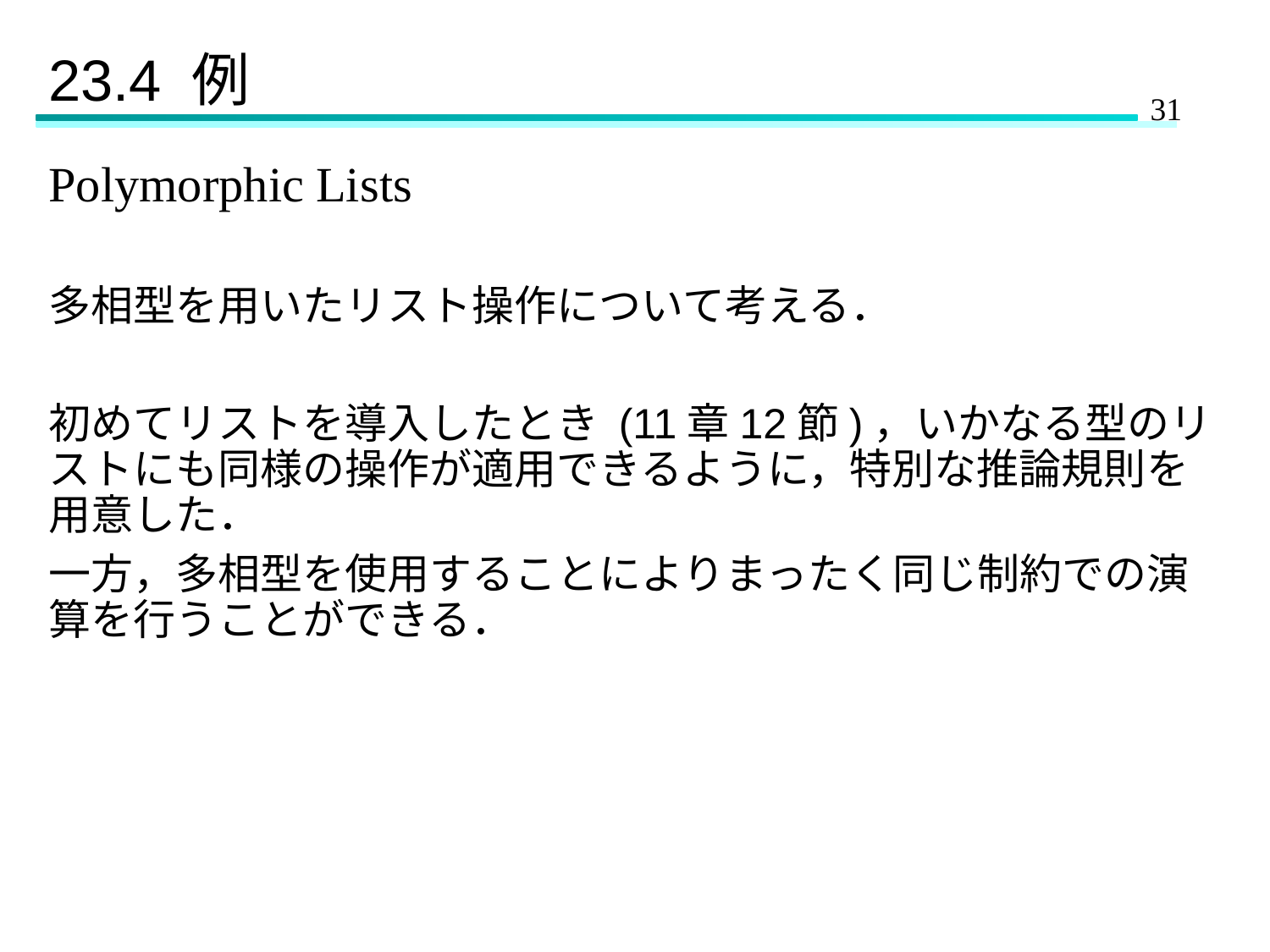

# 23.4 例
Polymorphic Lists

多相型を用いたリスト操作について考える．

初めてリストを導入したとき (11章12節)，いかなる型のリストにも同様の操作が適用できるように，特別な推論規則を用意した．
一方，多相型を使用することによりまったく同じ制約での演算を行うことができる．